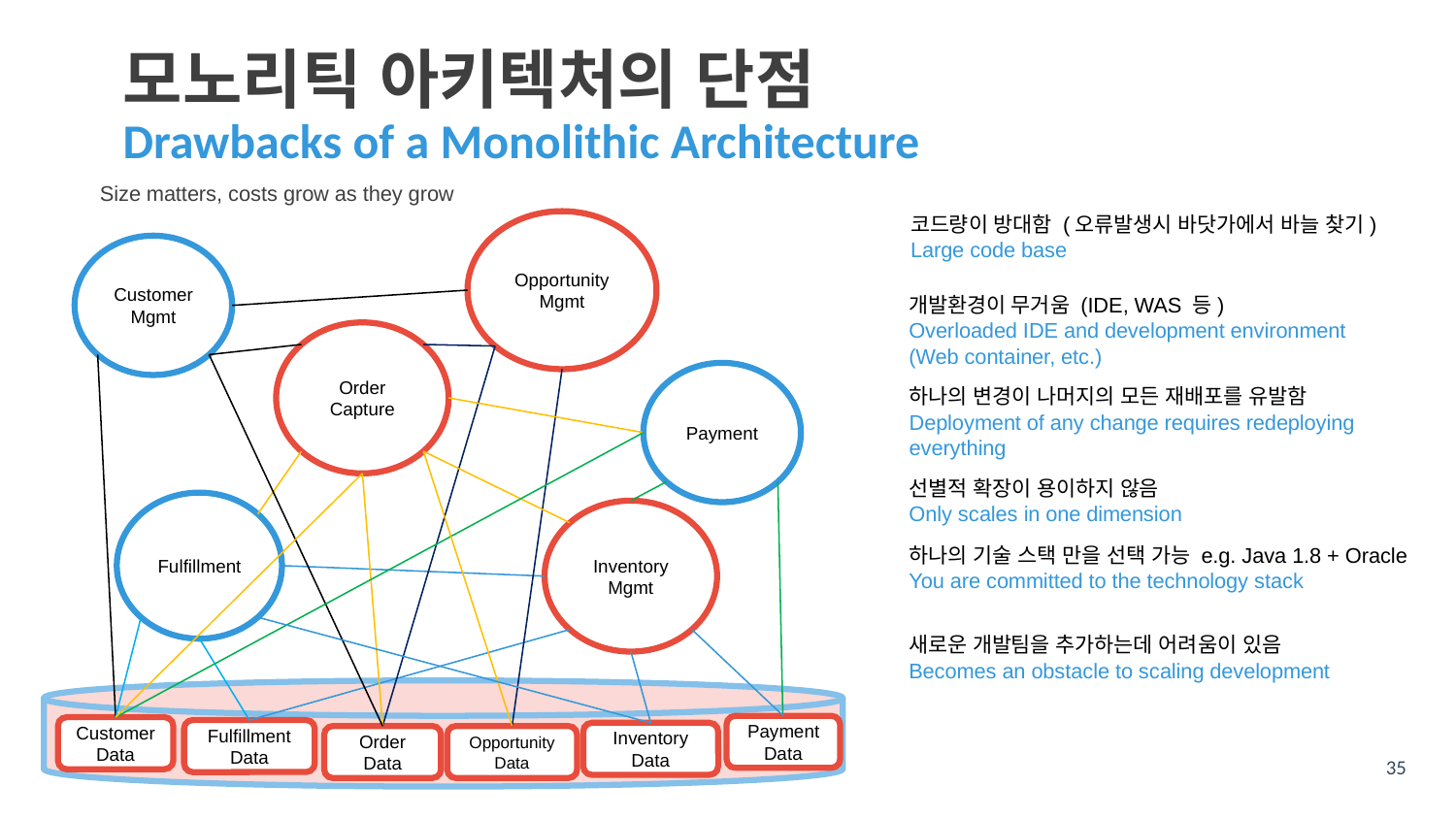

# 모노리틱 아키텍처의 단점 Drawbacks of a Monolithic Architecture
Size matters, costs grow as they grow
코드량이 방대함 (오류발생시 바닷가에서 바늘 찾기)
Large code base
Opportunity
Mgmt
Customer
Mgmt
Order
Capture
Payment
Fulfillment
Inventory
Mgmt

Payment
Data
Customer
Data
Fulfillment
Data
Inventory
Data
Order
Data
Opportunity
Data
개발환경이 무거움 (IDE, WAS 등)
Overloaded IDE and development environment (Web container, etc.)
하나의 변경이 나머지의 모든 재배포를 유발함
Deployment of any change requires redeploying everything
선별적 확장이 용이하지 않음
Only scales in one dimension
하나의 기술 스택 만을 선택 가능 e.g. Java 1.8 + Oracle
You are committed to the technology stack
새로운 개발팀을 추가하는데 어려움이 있음
Becomes an obstacle to scaling development